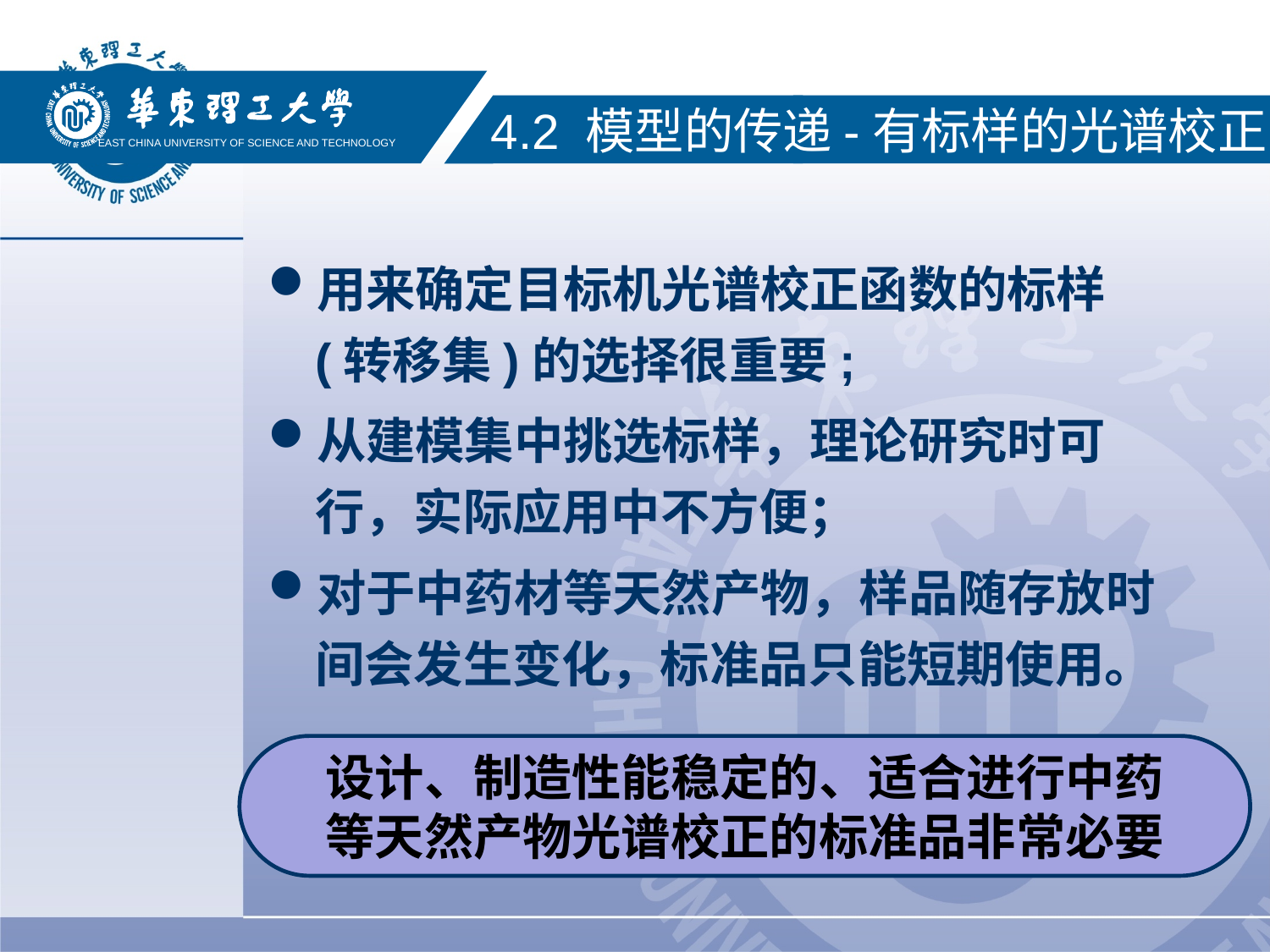

EAST CHINA UNIVERSITY OF SCIENCE AND TECHNOLOGY
4.2 模型的传递-有标样的光谱校正

用来确定目标机光谱校正函数的标样(转移集)的选择很重要;
从建模集中挑选标样，理论研究时可行，实际应用中不方便；
对于中药材等天然产物，样品随存放时间会发生变化，标准品只能短期使用。
设计、制造性能稳定的、适合进行中药
等天然产物光谱校正的标准品非常必要